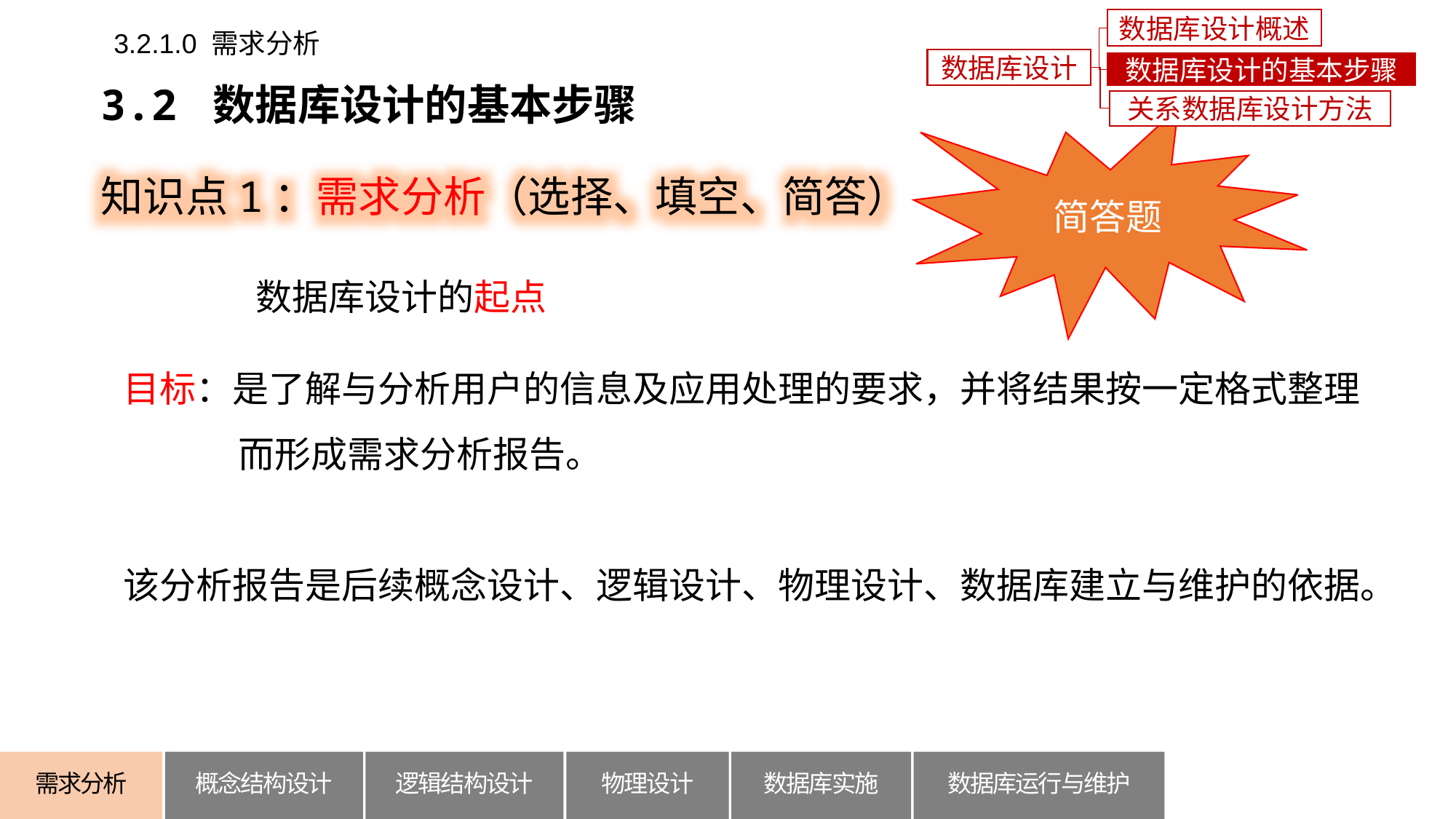

数据库设计概述
3.2.1.0 需求分析
数据库设计
数据库设计的基本步骤
3.2 数据库设计的基本步骤
关系数据库设计方法
简答题
知识点1：需求分析（选择、填空、简答）
数据库设计的起点
目标：是了解与分析用户的信息及应用处理的要求，并将结果按一定格式整理
             而形成需求分析报告。

该分析报告是后续概念设计、逻辑设计、物理设计、数据库建立与维护的依据。
概念结构设计
逻辑结构设计
数据库运行与维护
需求分析
物理设计
数据库实施